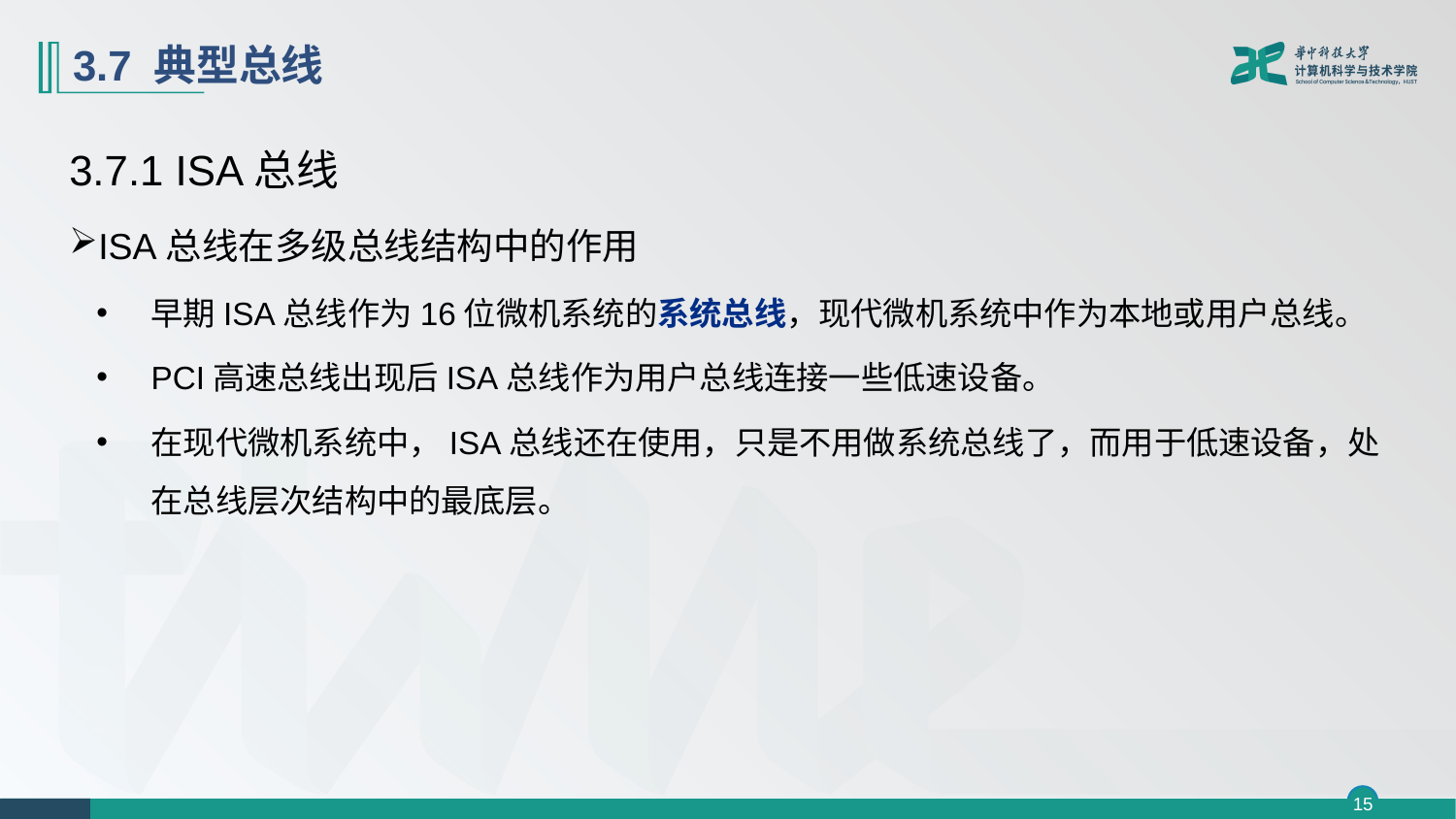

# 3.7 典型总线
3.7.1 ISA总线
ISA总线在多级总线结构中的作用
早期ISA总线作为16位微机系统的系统总线，现代微机系统中作为本地或用户总线。
PCI高速总线出现后ISA总线作为用户总线连接一些低速设备。
在现代微机系统中，ISA总线还在使用，只是不用做系统总线了，而用于低速设备，处在总线层次结构中的最底层。